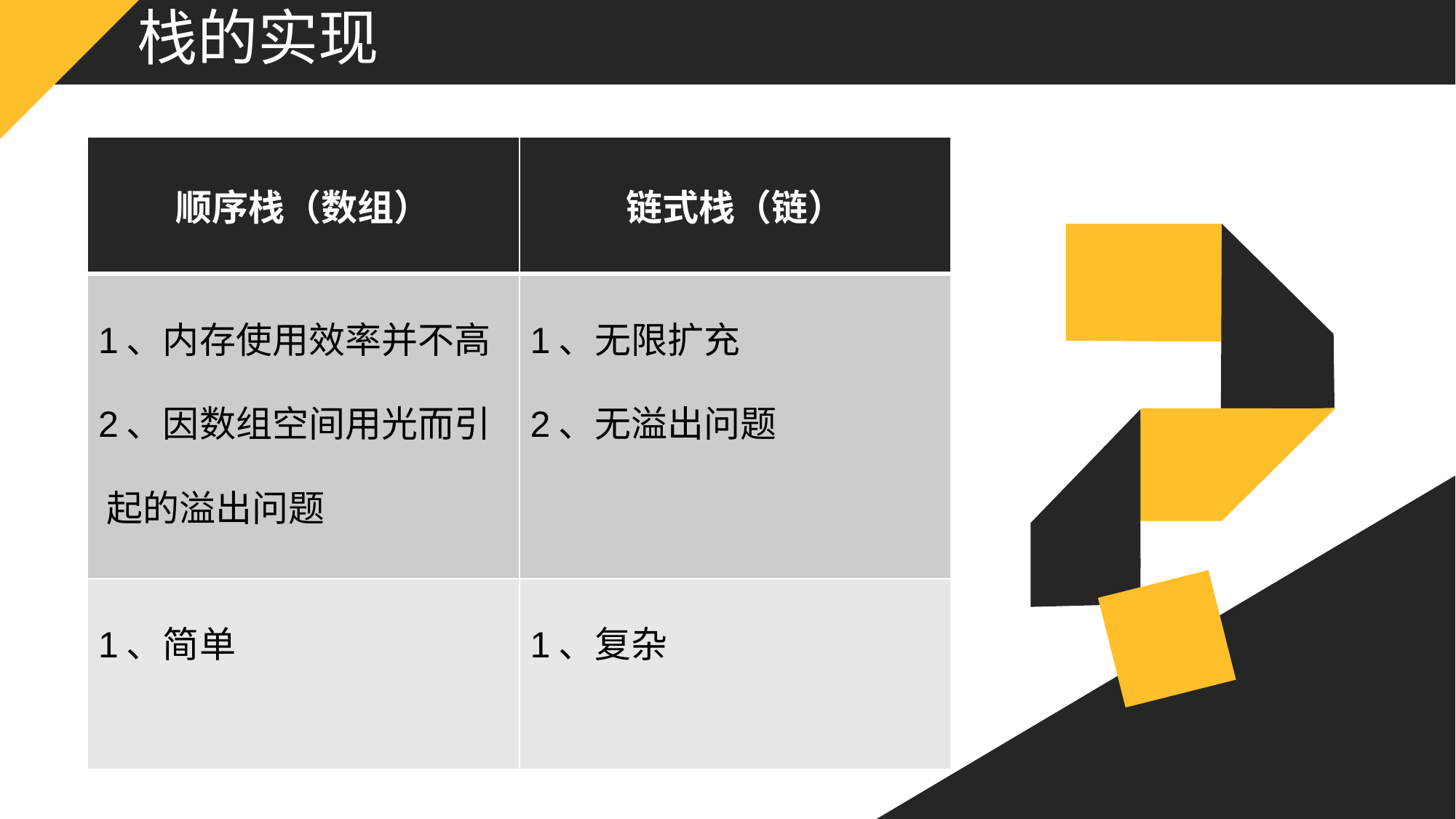

# 栈的实现
| 顺序栈（数组） | 链式栈（链） |
| --- | --- |
| 1、内存使用效率并不高 2、因数组空间用光而引 起的溢出问题 | 1、无限扩充 2、无溢出问题 |
| 1、简单 | 1、复杂 |